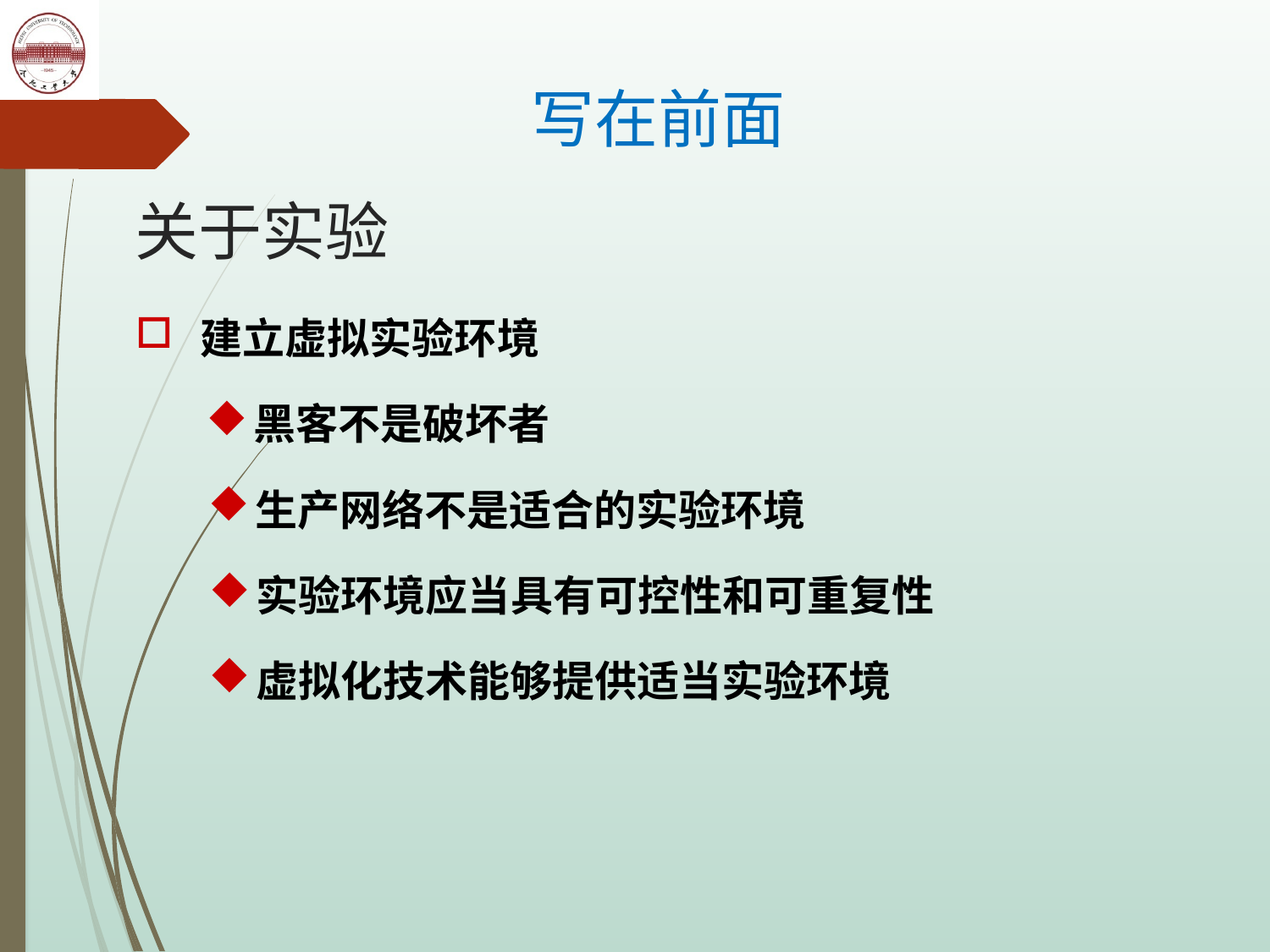

# 写在前面
关于实验
建立虚拟实验环境
黑客不是破坏者
生产网络不是适合的实验环境
实验环境应当具有可控性和可重复性
虚拟化技术能够提供适当实验环境